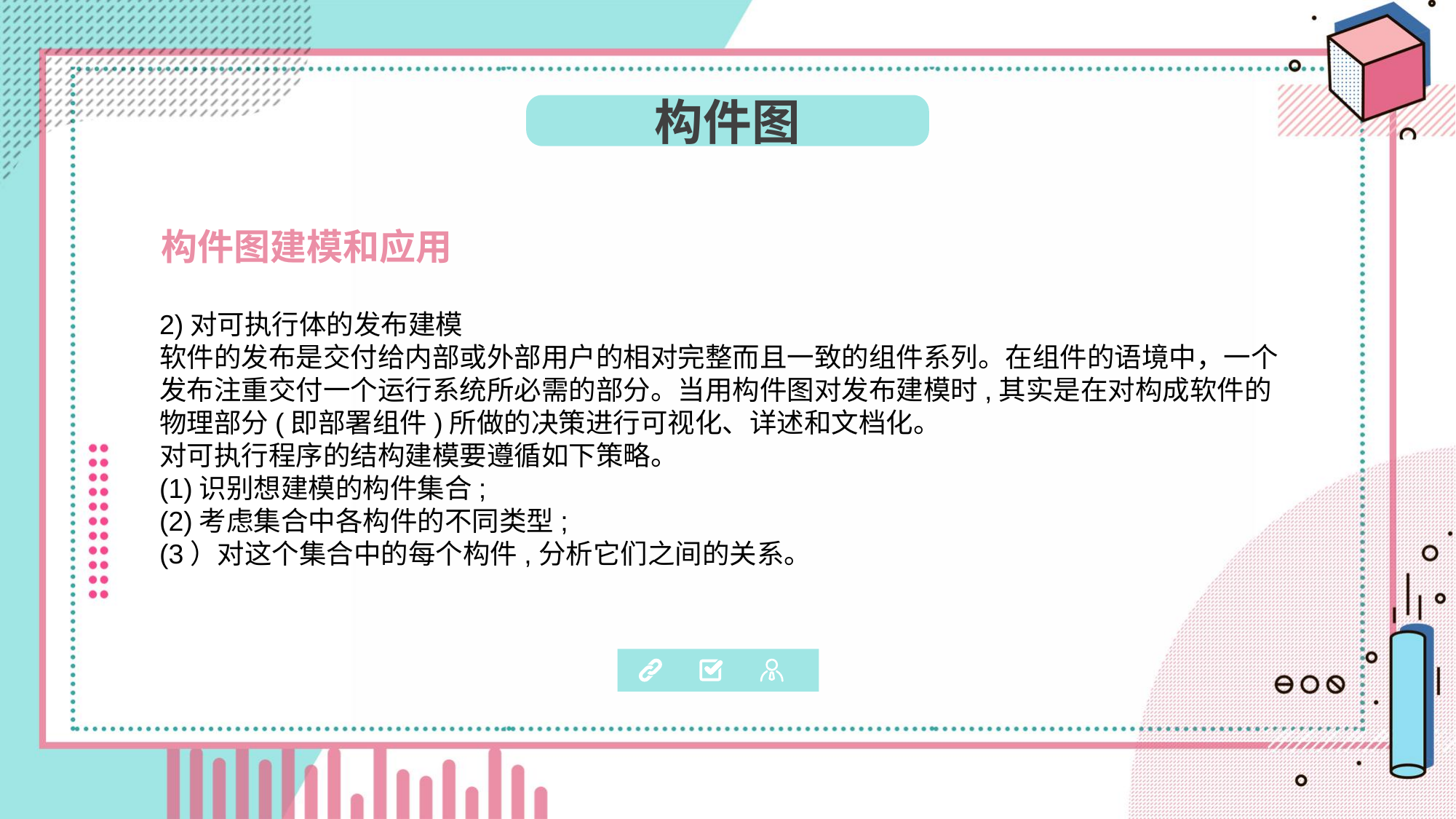

构件图
构件图建模和应用
2)对可执行体的发布建模
软件的发布是交付给内部或外部用户的相对完整而且一致的组件系列。在组件的语境中，一个发布注重交付一个运行系统所必需的部分。当用构件图对发布建模时,其实是在对构成软件的物理部分(即部署组件)所做的决策进行可视化、详述和文档化。
对可执行程序的结构建模要遵循如下策略。
(1)识别想建模的构件集合;
(2)考虑集合中各构件的不同类型;
(3）对这个集合中的每个构件,分析它们之间的关系。